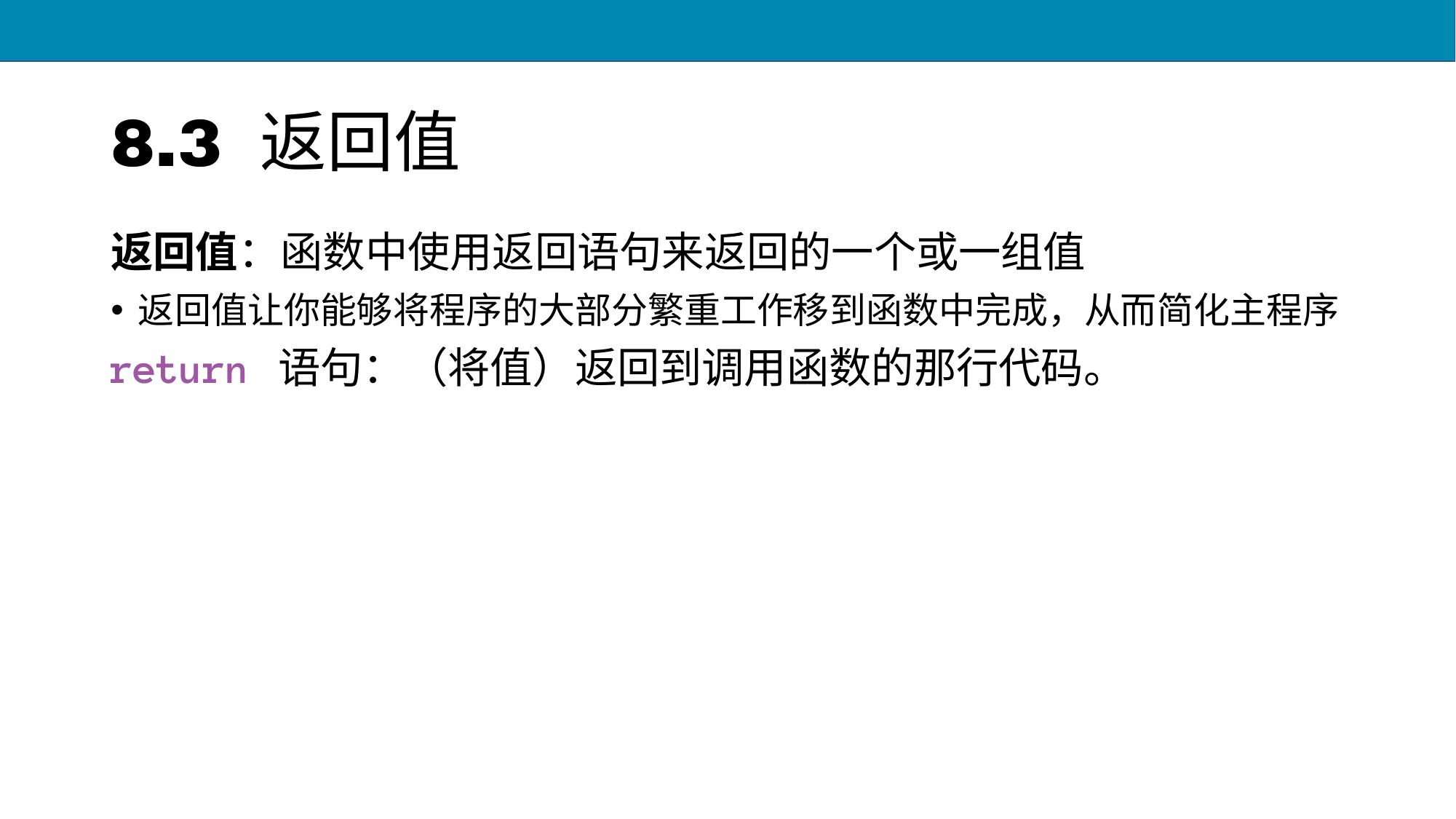

# 8.3 返回值
返回值：函数中使用返回语句来返回的一个或一组值
返回值让你能够将程序的大部分繁重工作移到函数中完成，从而简化主程序
return 语句：（将值）返回到调用函数的那行代码。